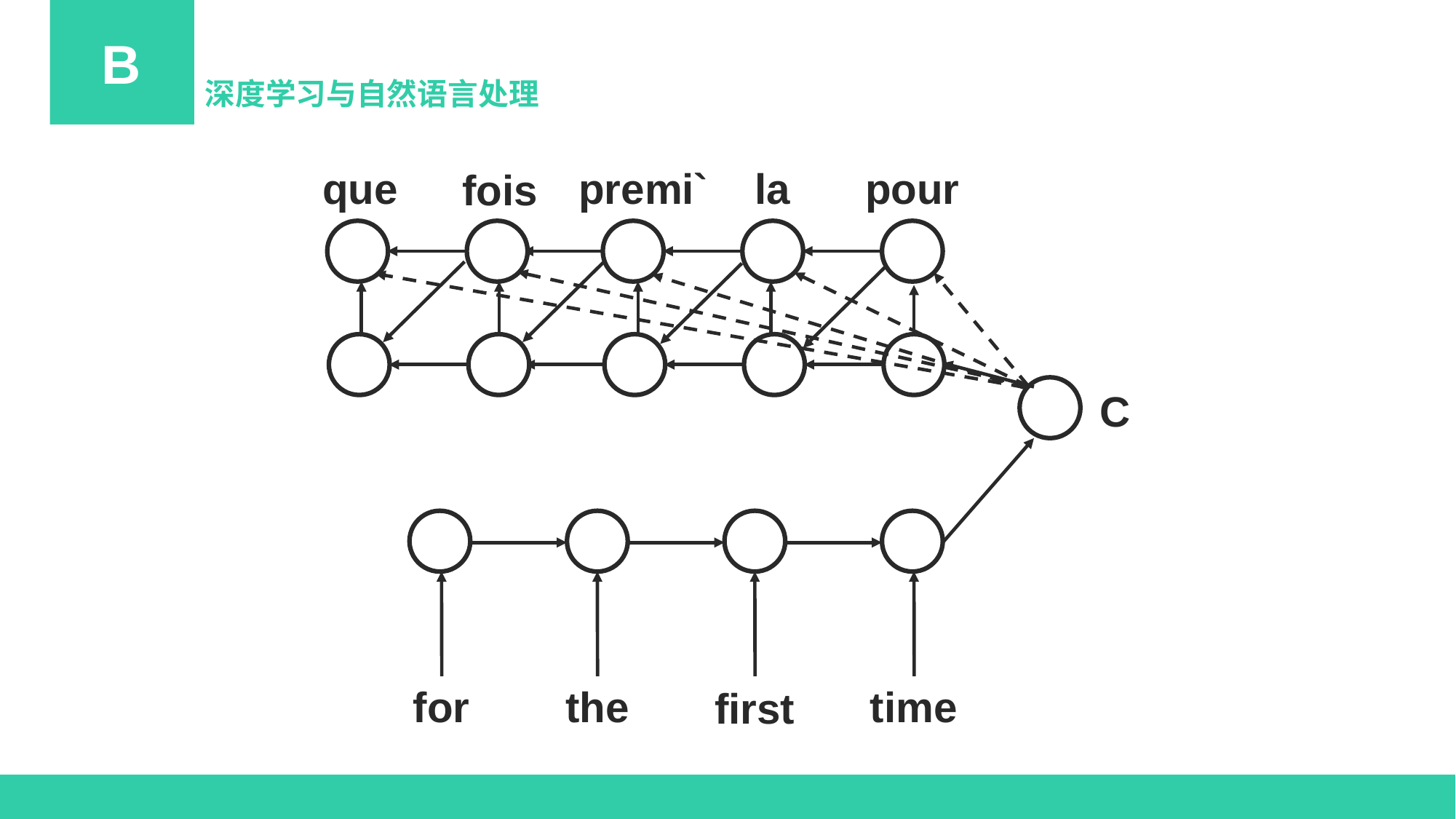

B
深度学习与自然语言处理
que
premi`
la
pour
fois

C

for
the
time
first